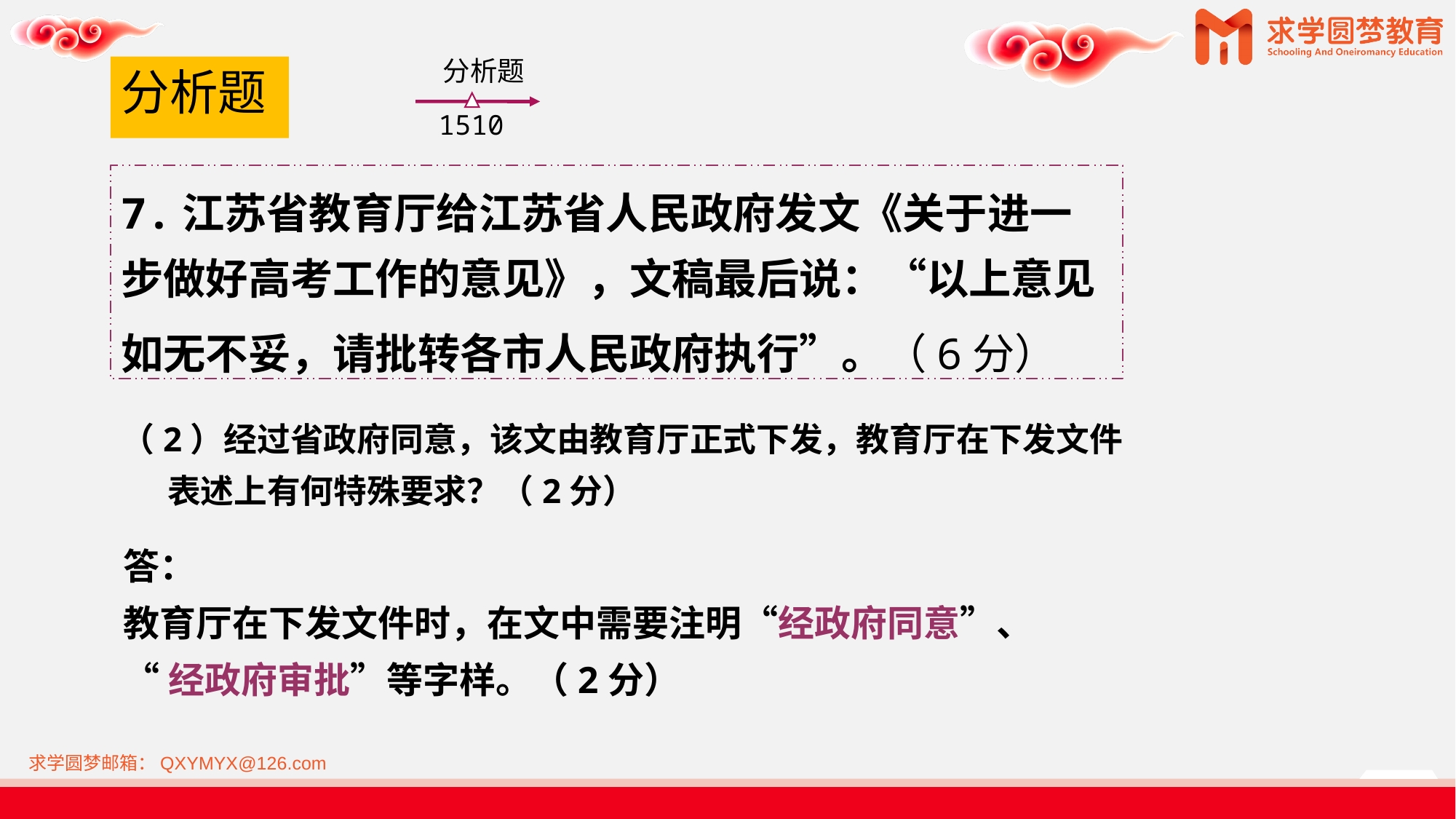

分析题

1510
# 分析题
7.江苏省教育厅给江苏省人民政府发文《关于进一步做好高考工作的意见》，文稿最后说：“以上意见
如无不妥，请批转各市人民政府执行”。（6分）
（2）经过省政府同意，该文由教育厅正式下发，教育厅在下发文件
     表述上有何特殊要求？（2分）
答：
教育厅在下发文件时，在文中需要注明“经政府同意”、
“经政府审批”等字样。（2分）